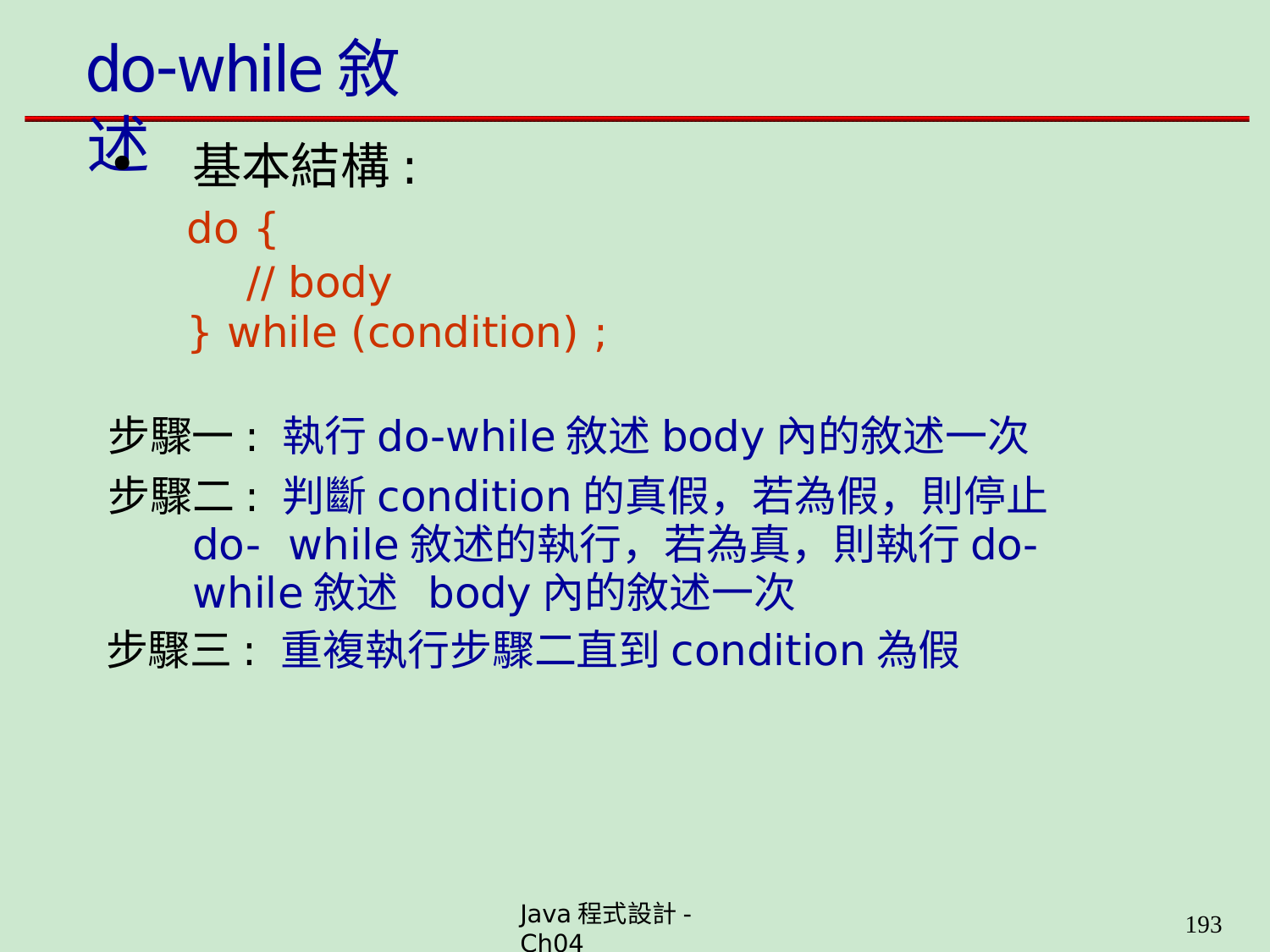

# do-while敘述
基本結構:
do {
// body
} while (condition) ;

步驟一: 執行do-while敘述body內的敘述一次
步驟二: 判斷condition的真假，若為假，則停止do-  while敘述的執行，若為真，則執行do-while敘述  body內的敘述一次
步驟三: 重複執行步驟二直到condition為假
Java程式設計-Ch04
193